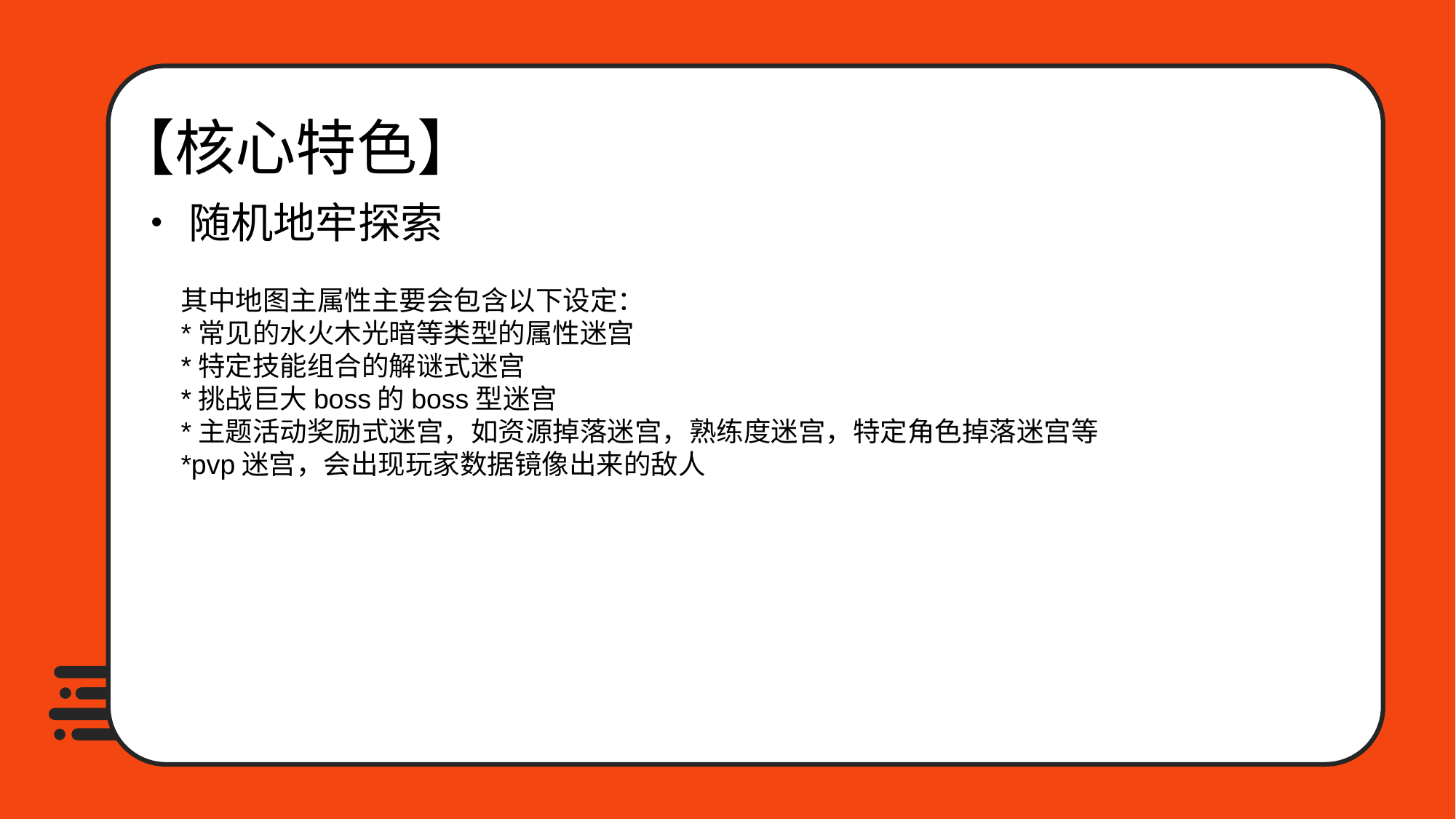

【核心特色】
•随机地牢探索
其中地图主属性主要会包含以下设定：
*常见的水火木光暗等类型的属性迷宫
*特定技能组合的解谜式迷宫
*挑战巨大boss的boss型迷宫
*主题活动奖励式迷宫，如资源掉落迷宫，熟练度迷宫，特定角色掉落迷宫等
*pvp迷宫，会出现玩家数据镜像出来的敌人